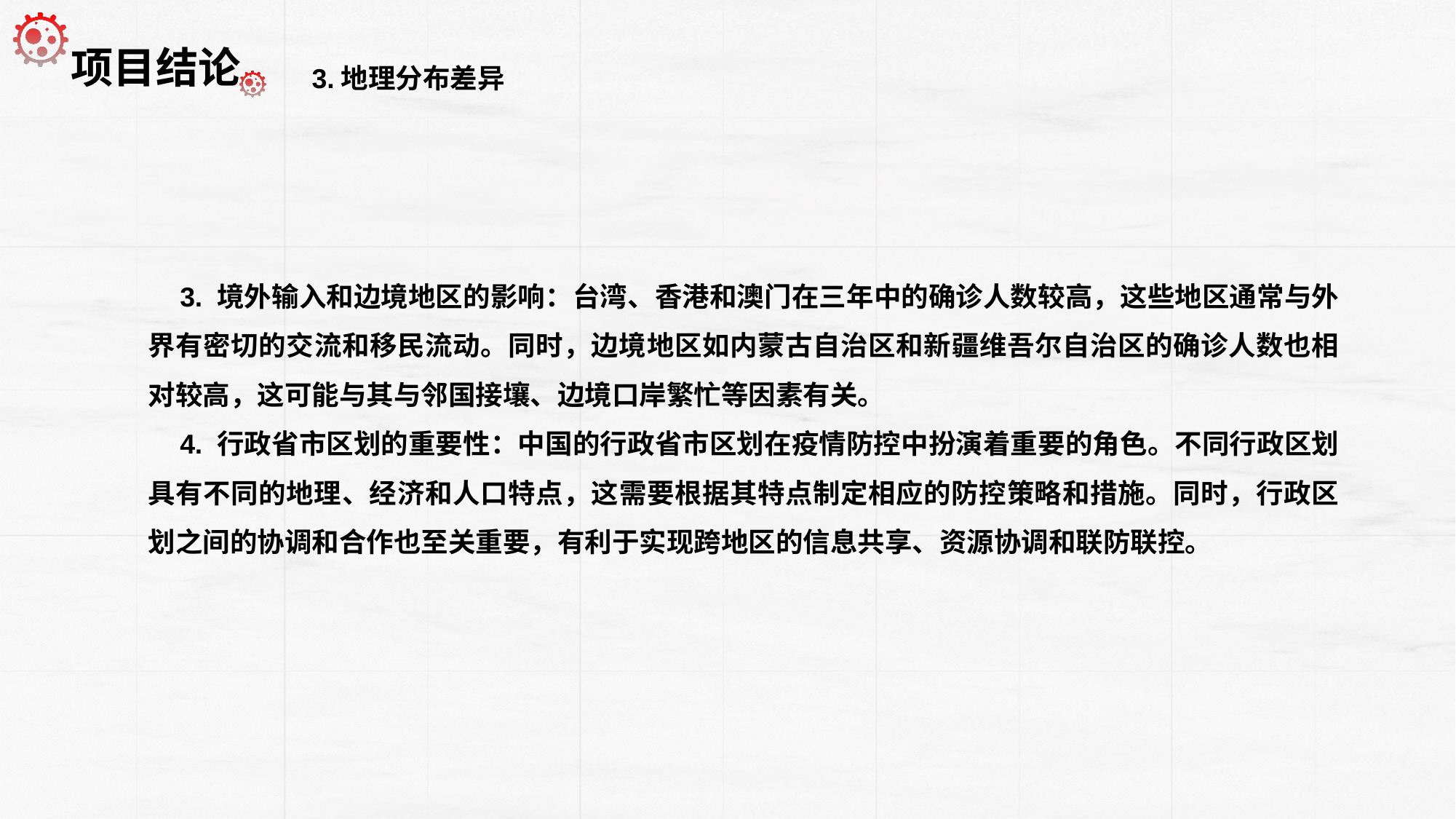

3.地理分布差异
 项目结论

3. 境外输入和边境地区的影响：台湾、香港和澳门在三年中的确诊人数较高，这些地区通常与外界有密切的交流和移民流动。同时，边境地区如内蒙古自治区和新疆维吾尔自治区的确诊人数也相对较高，这可能与其与邻国接壤、边境口岸繁忙等因素有关。
4. 行政省市区划的重要性：中国的行政省市区划在疫情防控中扮演着重要的角色。不同行政区划具有不同的地理、经济和人口特点，这需要根据其特点制定相应的防控策略和措施。同时，行政区划之间的协调和合作也至关重要，有利于实现跨地区的信息共享、资源协调和联防联控。